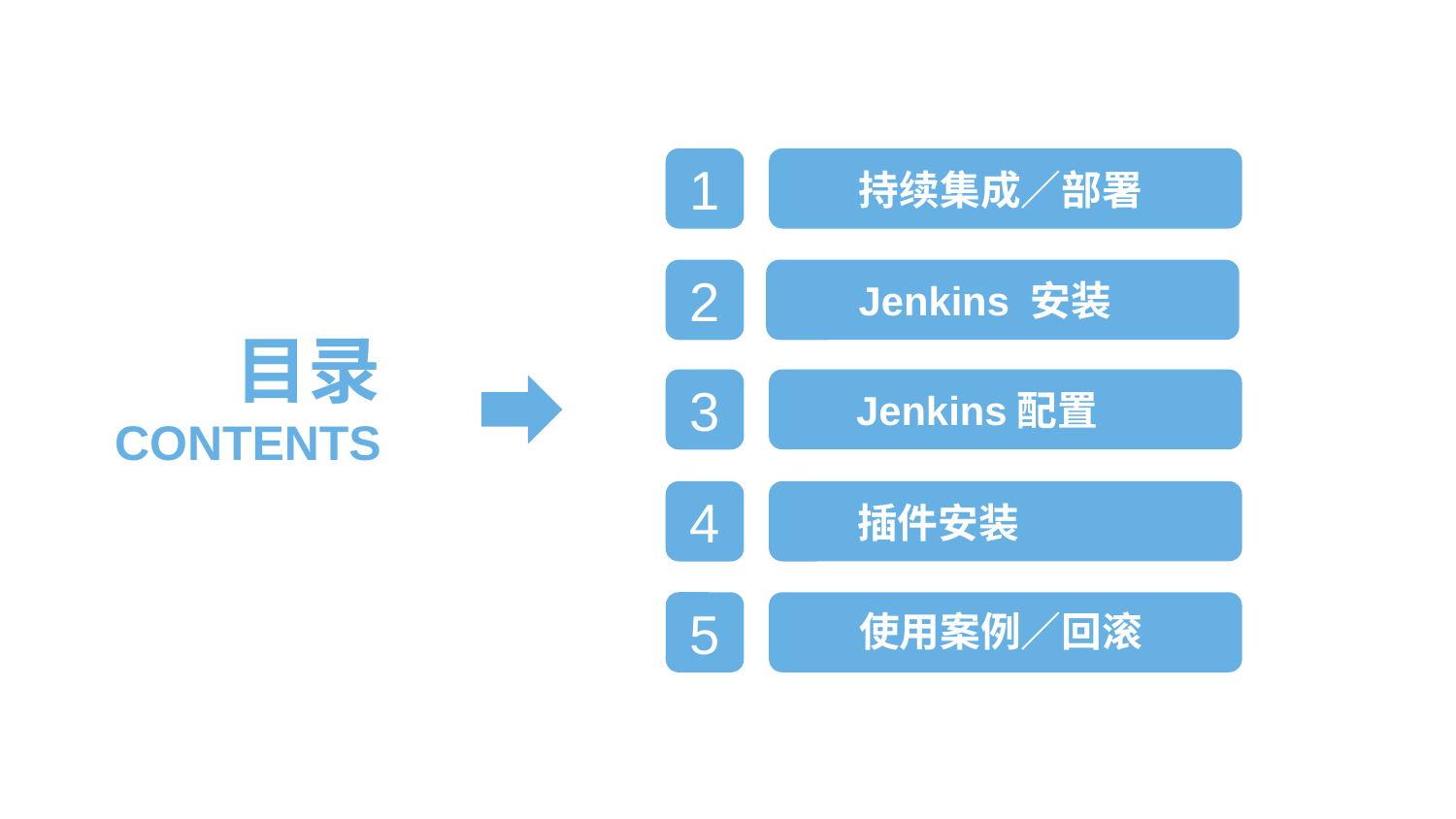

持续集成／部署
1

Jenkins 安装
2

   Jenkins配置
3

插件安装
4
5

使用案例／回滚
目录
CONTENTS